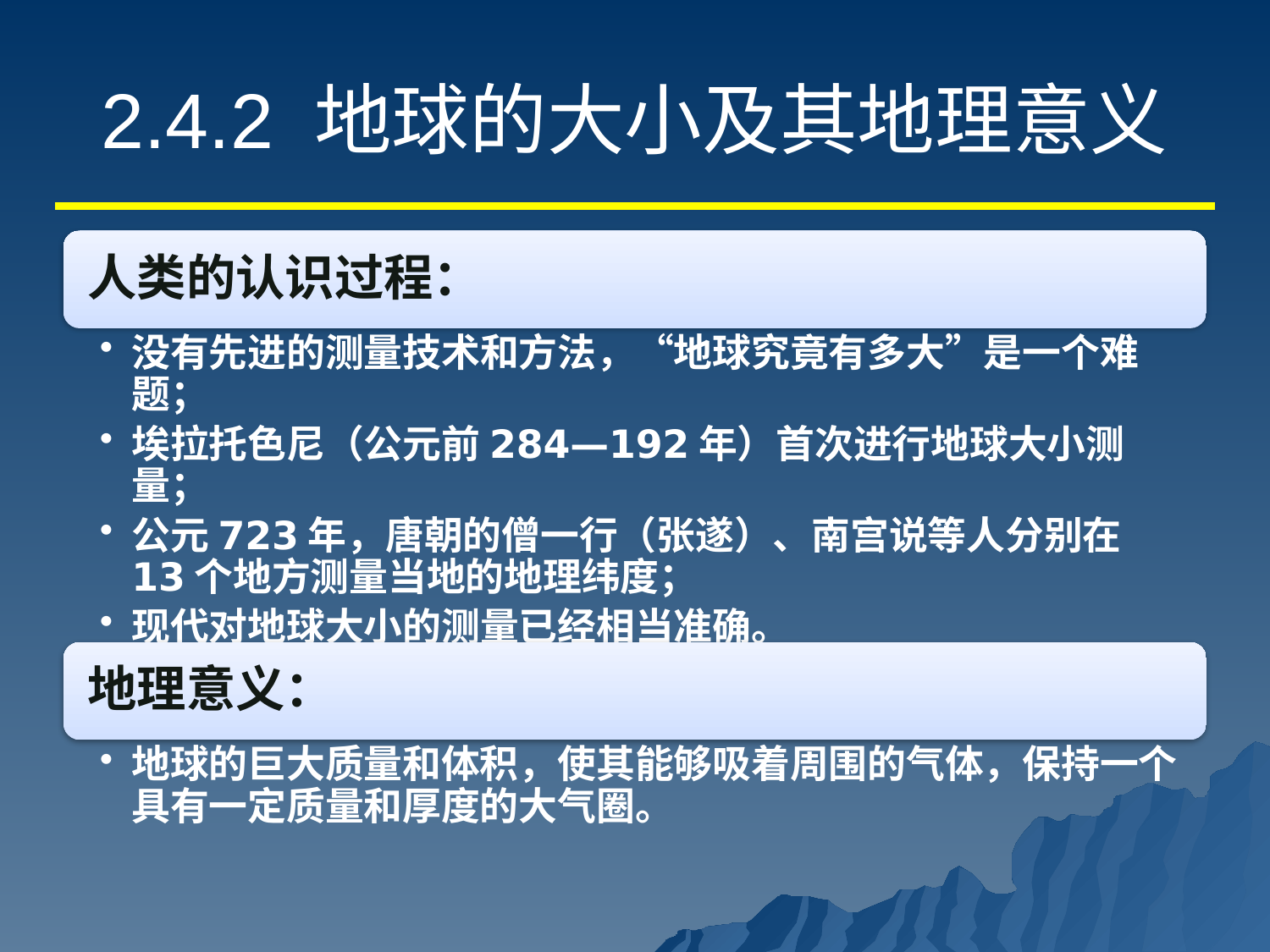

# 2.4.2 地球的大小及其地理意义
人类的认识过程：
没有先进的测量技术和方法，“地球究竟有多大”是一个难题；
埃拉托色尼（公元前284—192年）首次进行地球大小测量；
公元723年，唐朝的僧一行（张遂）、南宫说等人分别在13个地方测量当地的地理纬度；
现代对地球大小的测量已经相当准确。
地理意义：
地球的巨大质量和体积，使其能够吸着周围的气体，保持一个具有一定质量和厚度的大气圈。